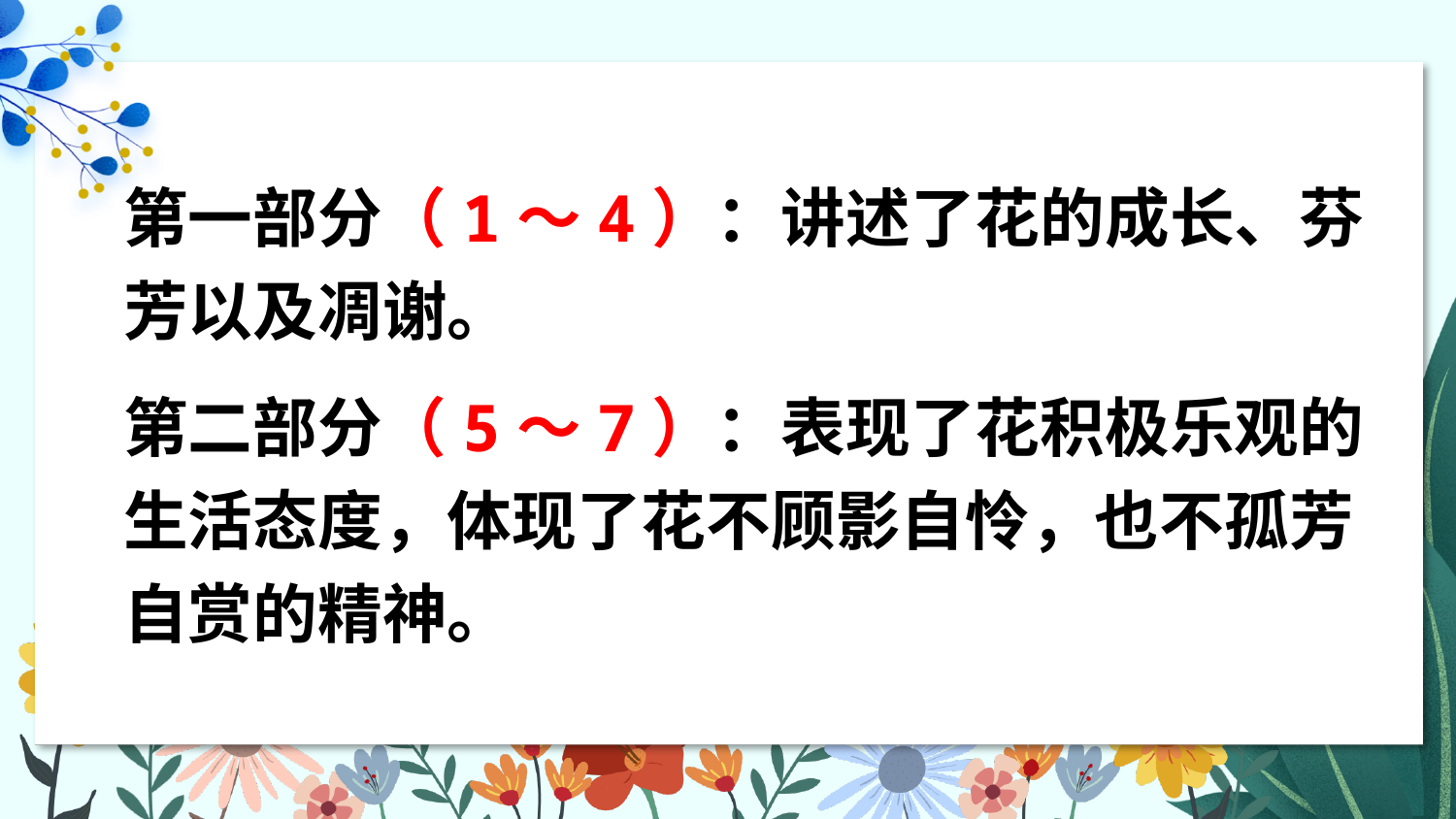

第一部分（1～4）：讲述了花的成长、芬芳以及凋谢。
第二部分（5～7）：表现了花积极乐观的生活态度，体现了花不顾影自怜，也不孤芳自赏的精神。